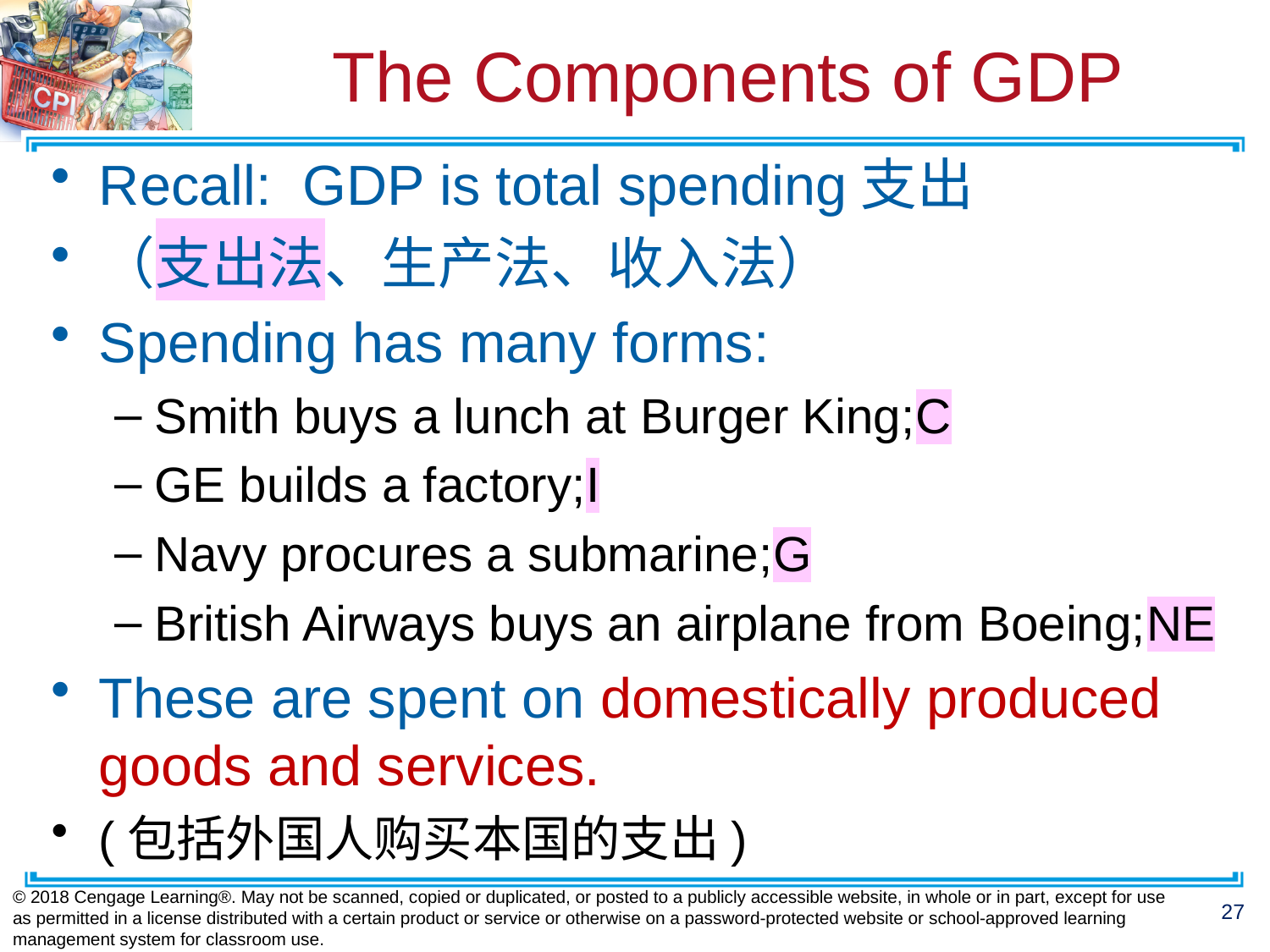

# The Components of GDP
Recall:  GDP is total spending支出
（支出法、生产法、收入法）
Spending has many forms:
Smith buys a lunch at Burger King;C
GE builds a factory;I
Navy procures a submarine;G
British Airways buys an airplane from Boeing;NE
These are spent on domestically produced goods and services.
(包括外国人购买本国的支出)

© 2018 Cengage Learning®. May not be scanned, copied or duplicated, or posted to a publicly accessible website, in whole or in part, except for use as permitted in a license distributed with a certain product or service or otherwise on a password-protected website or school-approved learning management system for classroom use.
27